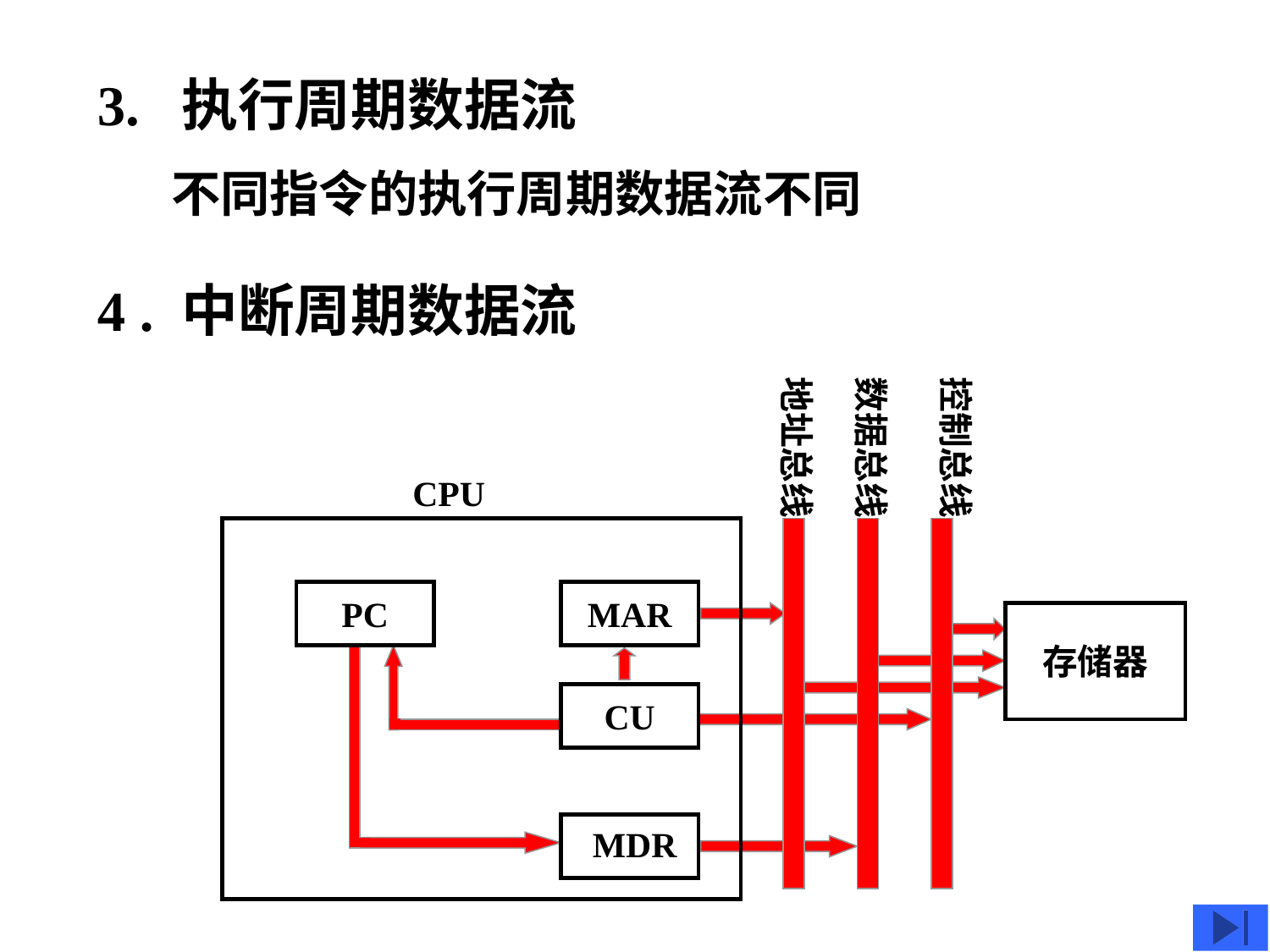

3.  执行周期数据流
不同指令的执行周期数据流不同
4 . 中断周期数据流
地址总线
数据总线
控制总线
CPU

PC
MAR
存储器
CU
MDR